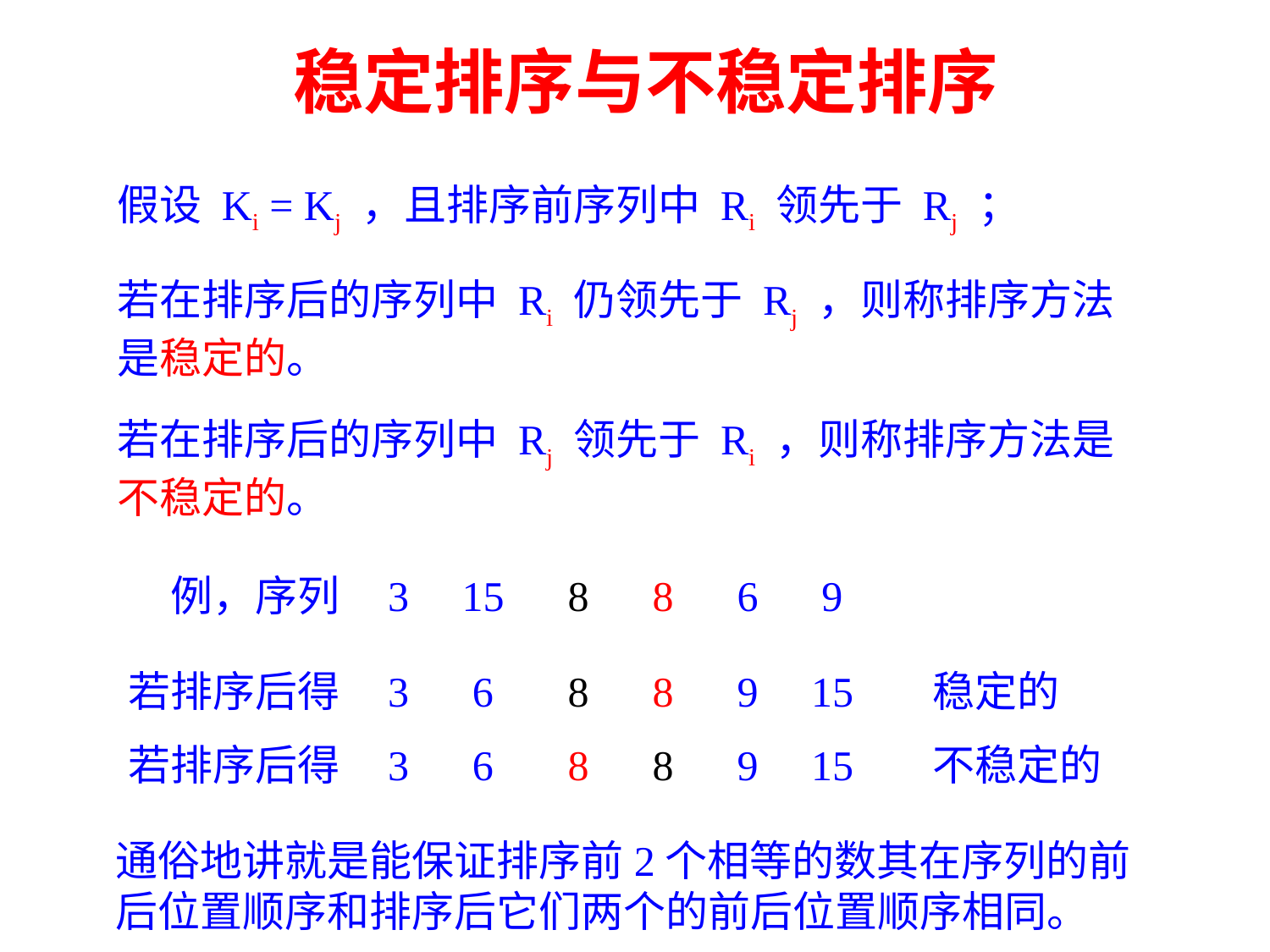

稳定排序与不稳定排序
假设 Ki = Kj ，且排序前序列中 Ri 领先于 Rj ；
若在排序后的序列中 Ri 仍领先于 Rj ，则称排序方法是稳定的。
若在排序后的序列中 Rj 领先于 Ri ，则称排序方法是不稳定的。
例，序列    3     15      8      8      6      9
若排序后得    3      6       8      8      9     15
稳定的
若排序后得    3      6       8      8      9     15
不稳定的
通俗地讲就是能保证排序前2个相等的数其在序列的前后位置顺序和排序后它们两个的前后位置顺序相同。